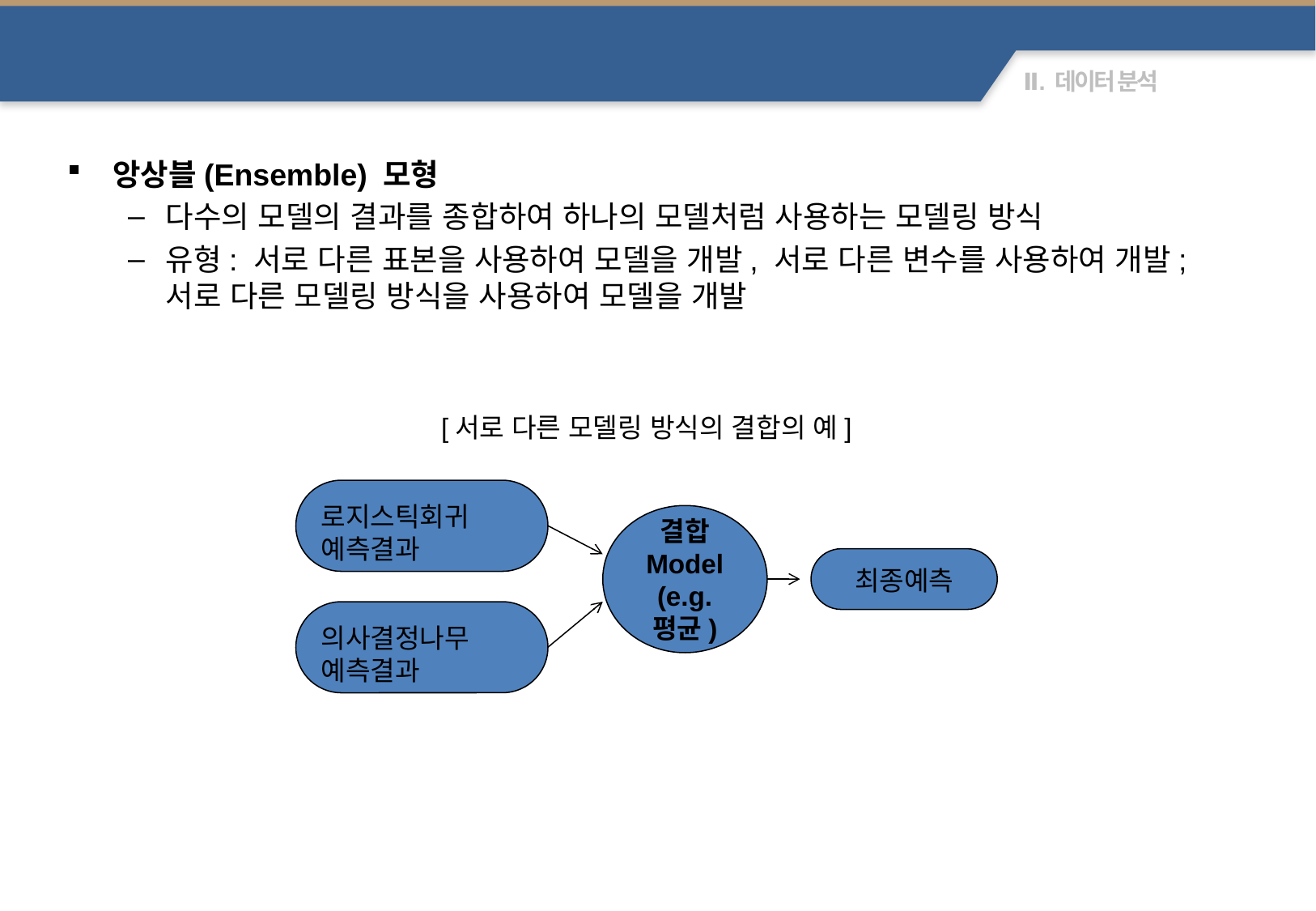

결합모델(앙상블)
앙상블(Ensemble) 모형
다수의 모델의 결과를 종합하여 하나의 모델처럼 사용하는 모델링 방식
유형: 서로 다른 표본을 사용하여 모델을 개발, 서로 다른 변수를 사용하여 개발; 서로 다른 모델링 방식을 사용하여 모델을 개발

[서로 다른 모델링 방식의 결합의 예]
로지스틱회귀 예측결과
결합
Model
(e.g. 평균)
최종예측
의사결정나무
예측결과